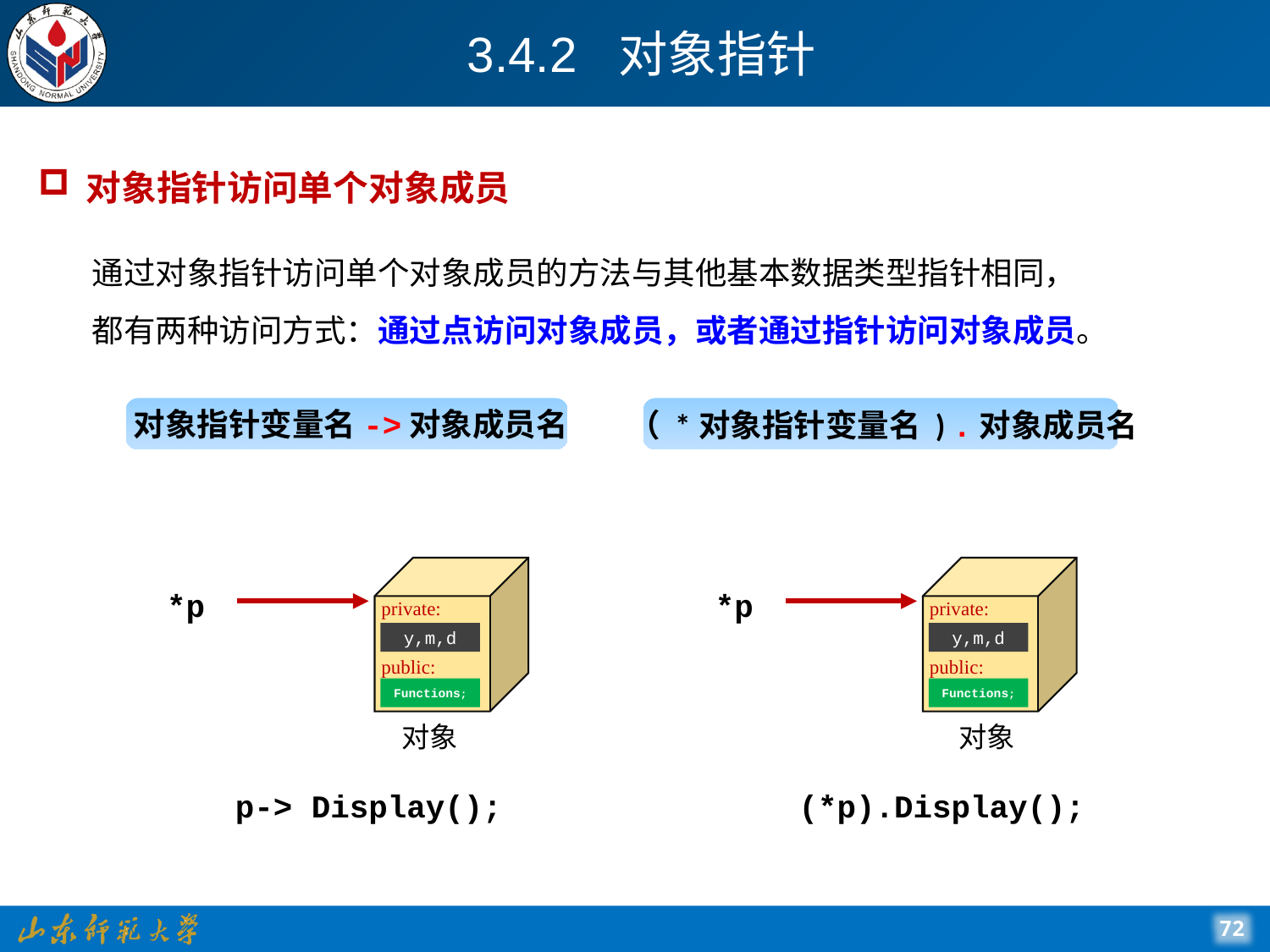

# 3.4.2 对象指针
对象指针访问单个对象成员
通过对象指针访问单个对象成员的方法与其他基本数据类型指针相同，
都有两种访问方式：通过点访问对象成员，或者通过指针访问对象成员。

对象指针变量名->对象成员名

（ *对象指针变量名 ) .对象成员名

private:
y,m,d
public:
Functions;

private:
y,m,d
public:
Functions;
 *p
 *p
对象
对象
p-> Display();
(*p).Display();